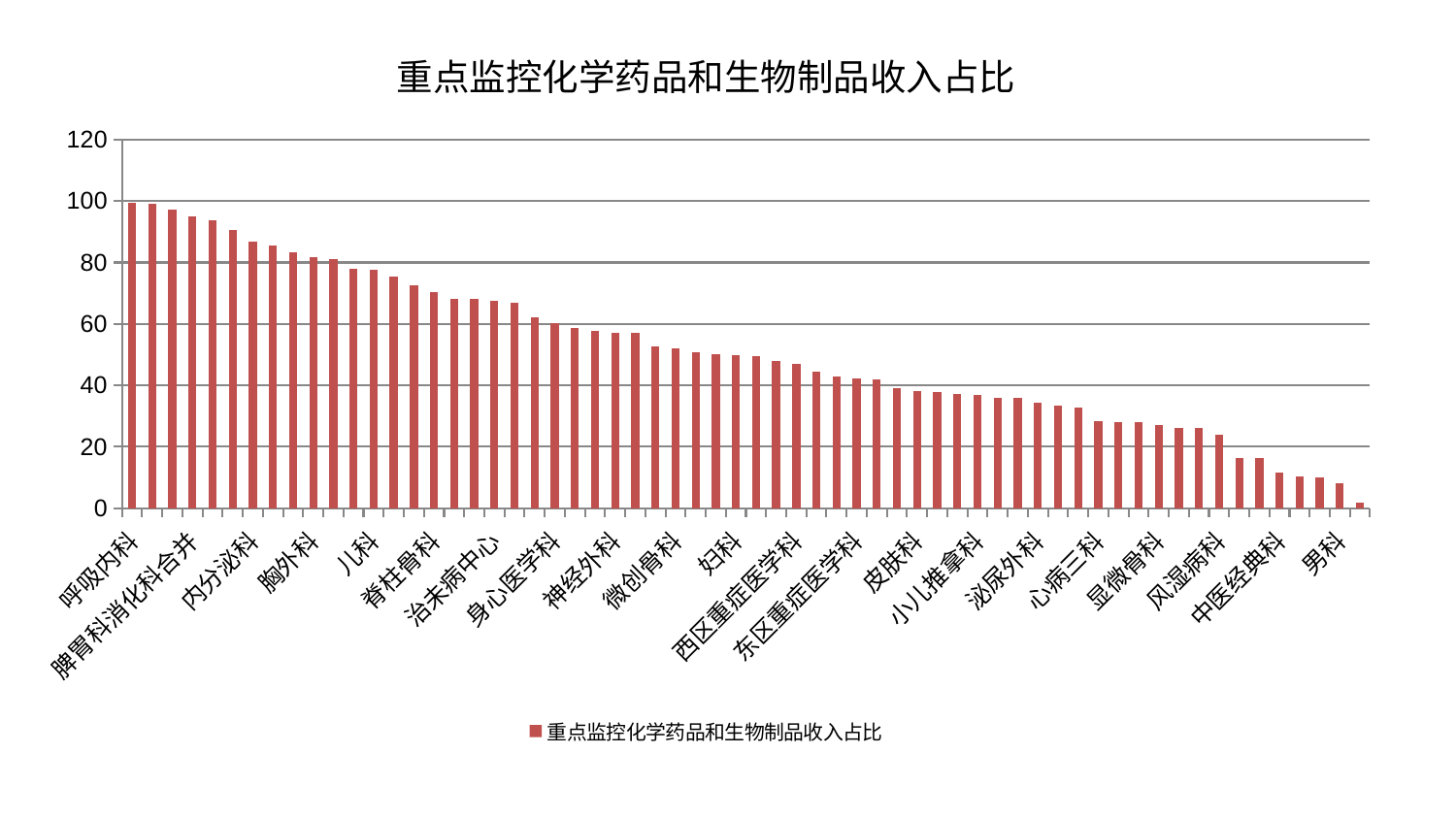

### Chart: 重点监控化学药品和生物制品收入占比

| Category | 重点监控化学药品和生物制品收入占比 |
|---|---|
| 呼吸内科 | 99.2891292131604 |
| 重症医学科 | 99.16611154439401 |
| 脑病二科 | 97.37034775910764 |
| 脾胃科消化科合并 | 94.8885607204484 |
| 心病四科 | 93.69891920907287 |
| 妇二科 | 90.72273167963178 |
| 内分泌科 | 86.7145085868514 |
| 肝胆外科 | 85.41531838137715 |
| 东区肾病科 | 83.20919514787404 |
| 胸外科 | 81.85390400948805 |
| 肝病科 | 81.06269323475688 |
| 针灸科 | 78.0202603417778 |
| 儿科 | 77.64192715692482 |
| 血液科 | 75.42152549998681 |
| 产科 | 72.63858909058997 |
| 脊柱骨科 | 70.3594154855661 |
| 眼科 | 68.28709696610964 |
| 普通外科 | 68.15010492365433 |
| 治未病中心 | 67.41761561751483 |
| 乳腺甲状腺外科 | 66.94459197106539 |
| 妇科妇二科合并 | 62.16587062683503 |
| 身心医学科 | 60.35676632029161 |
| 中医外治中心 | 58.79982950983269 |
| 小儿骨科 | 57.767980378181136 |
| 神经外科 | 57.22841028331642 |
| 医院 | 57.027760170948085 |
| 神经内科 | 52.54459817661559 |
| 微创骨科 | 52.03232742958108 |
| 综合内科 | 50.82371321203312 |
| 推拿科 | 50.071421562586416 |
| 妇科 | 49.708719962611234 |
| 脾胃病科 | 49.59008017441538 |
| 心病二科 | 48.05353261421346 |
| 西区重症医学科 | 47.108292488319556 |
| 脑病三科 | 44.482010514536775 |
| 骨科 | 42.818571590932876 |
| 东区重症医学科 | 42.31182033021401 |
| 肿瘤内科 | 41.85197663674132 |
| 运动损伤骨科 | 39.18457277540976 |
| 皮肤科 | 38.15224729835289 |
| 康复科 | 37.68192759756248 |
| 消化内科 | 37.0931404627294 |
| 小儿推拿科 | 36.99830272940001 |
| 心血管内科 | 35.94850218186063 |
| 关节骨科 | 35.94751749391762 |
| 泌尿外科 | 34.210158652142695 |
| 创伤骨科 | 33.304634774078814 |
| 肾脏内科 | 32.935965211111196 |
| 心病三科 | 28.269159129582768 |
| 美容皮肤科 | 28.121111514481424 |
| 耳鼻喉科 | 27.897668920919692 |
| 显微骨科 | 27.029286857363523 |
| 周围血管科 | 26.27318097167104 |
| 肛肠科 | 26.10166489429504 |
| 风湿病科 | 24.000927615513532 |
| 口腔科 | 16.418497755393147 |
| 肾病科 | 16.360347534024132 |
| 中医经典科 | 11.595095339573835 |
| 老年医学科 | 10.267755386788346 |
| 脑病一科 | 10.175472065924618 |
| 男科 | 8.167457892328756 |
| 心病一科 | 1.9895332590992965 |
105